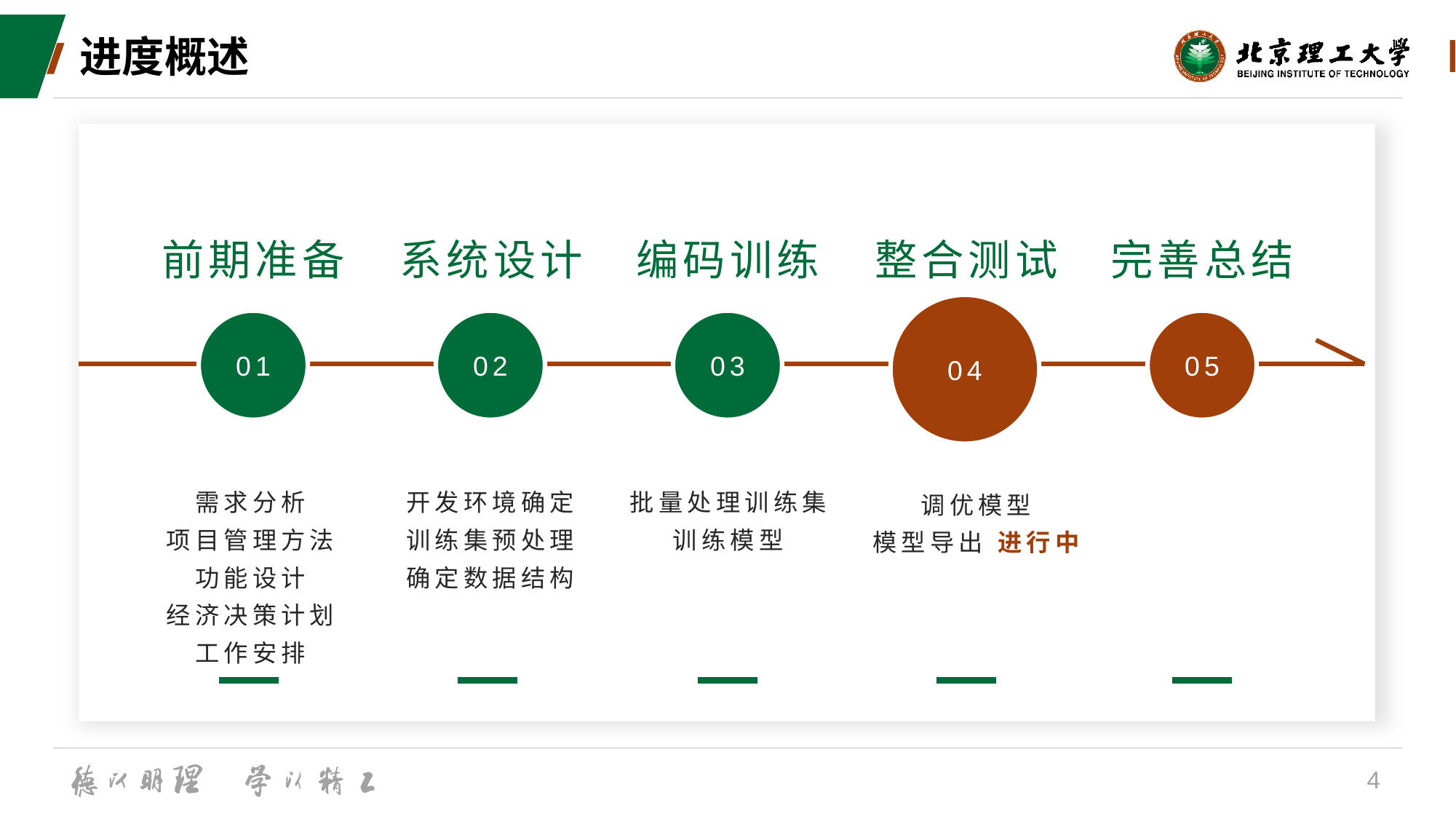

# 进度概述

前期准备
系统设计
编码训练
整合测试
完善总结
04
01
02
03
05

需求分析
项目管理方法
功能设计
经济决策计划
工作安排
开发环境确定
训练集预处理
确定数据结构
批量处理训练集
训练模型
调优模型
模型导出 进行中